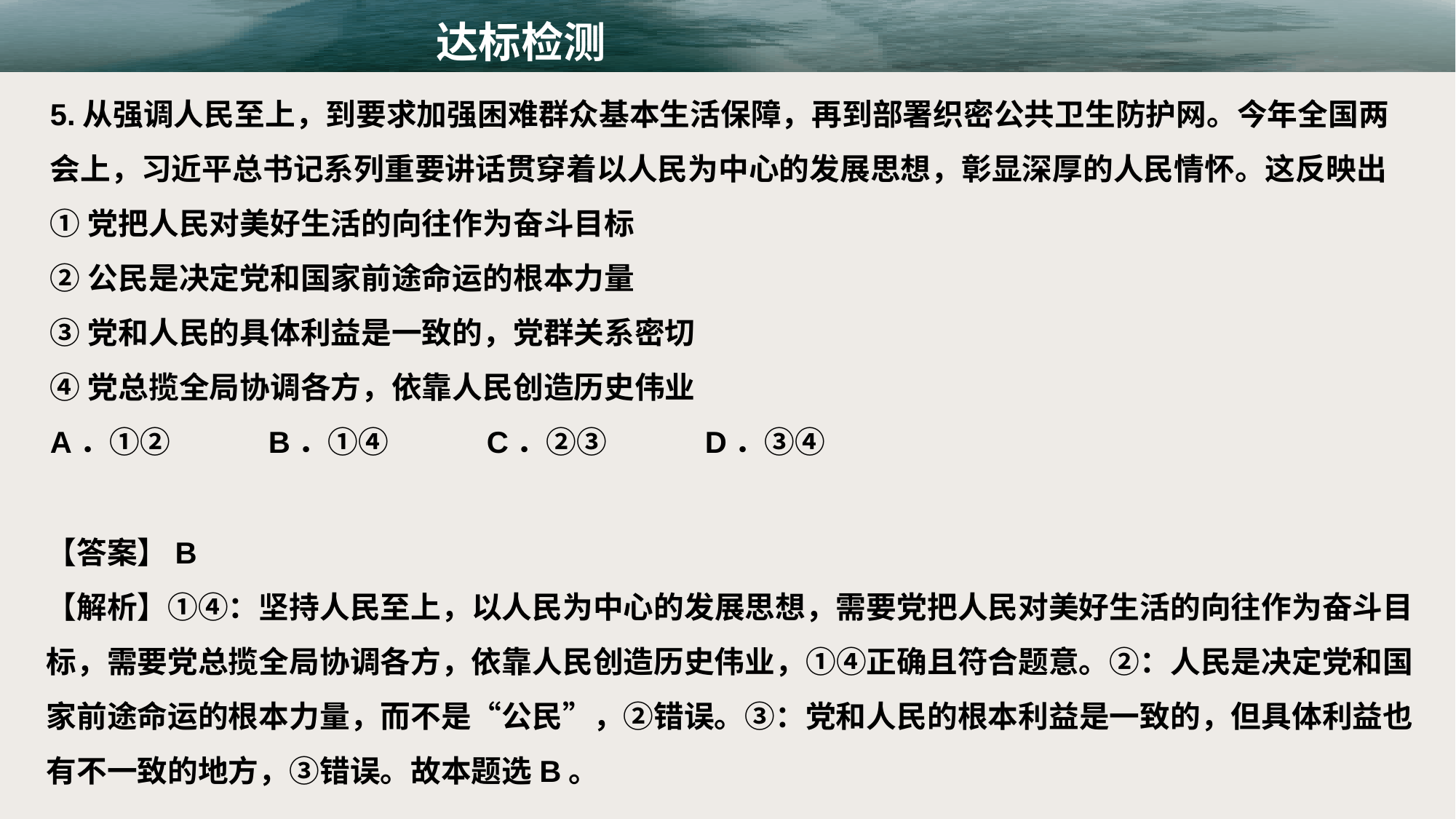

达标检测
5.从强调人民至上，到要求加强困难群众基本生活保障，再到部署织密公共卫生防护网。今年全国两会上，习近平总书记系列重要讲话贯穿着以人民为中心的发展思想，彰显深厚的人民情怀。这反映出
①党把人民对美好生活的向往作为奋斗目标
②公民是决定党和国家前途命运的根本力量
③党和人民的具体利益是一致的，党群关系密切
④党总揽全局协调各方，依靠人民创造历史伟业
A．①②  	B．①④	C．②③	D．③④
【答案】B
【解析】①④：坚持人民至上，以人民为中心的发展思想，需要党把人民对美好生活的向往作为奋斗目标，需要党总揽全局协调各方，依靠人民创造历史伟业，①④正确且符合题意。②：人民是决定党和国家前途命运的根本力量，而不是“公民”，②错误。③：党和人民的根本利益是一致的，但具体利益也有不一致的地方，③错误。故本题选B。